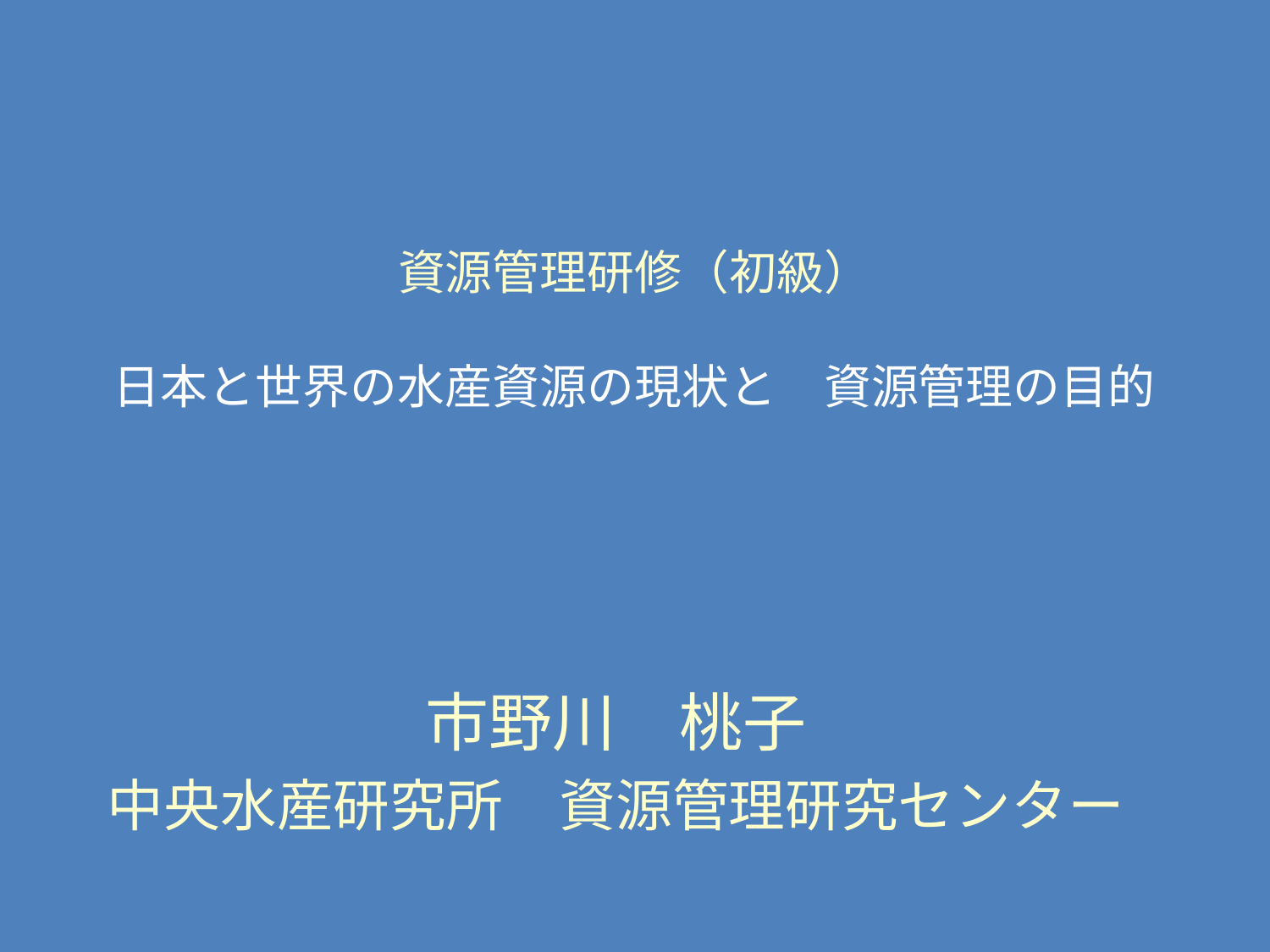

# 資源管理研修（初級） 日本と世界の水産資源の現状と　資源管理の目的
市野川　桃子
中央水産研究所　資源管理研究センター